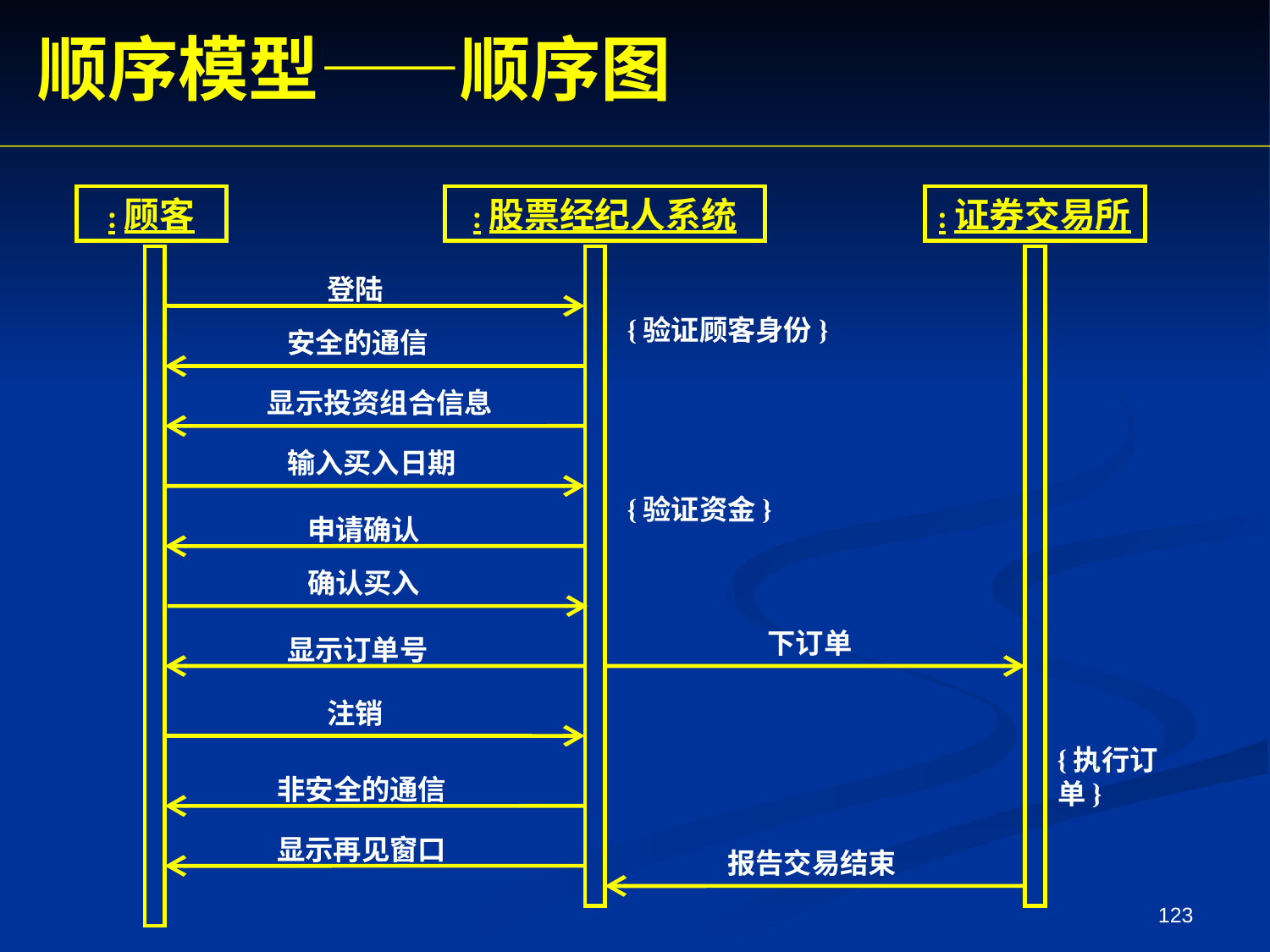

顺序模型——顺序图

:顾客
:股票经纪人系统
:证券交易所

登陆

{验证顾客身份}
安全的通信

显示投资组合信息

输入买入日期

{验证资金}
申请确认

确认买入

下订单
显示订单号

注销

{执行订单}
非安全的通信

显示再见窗口
报告交易结束

123